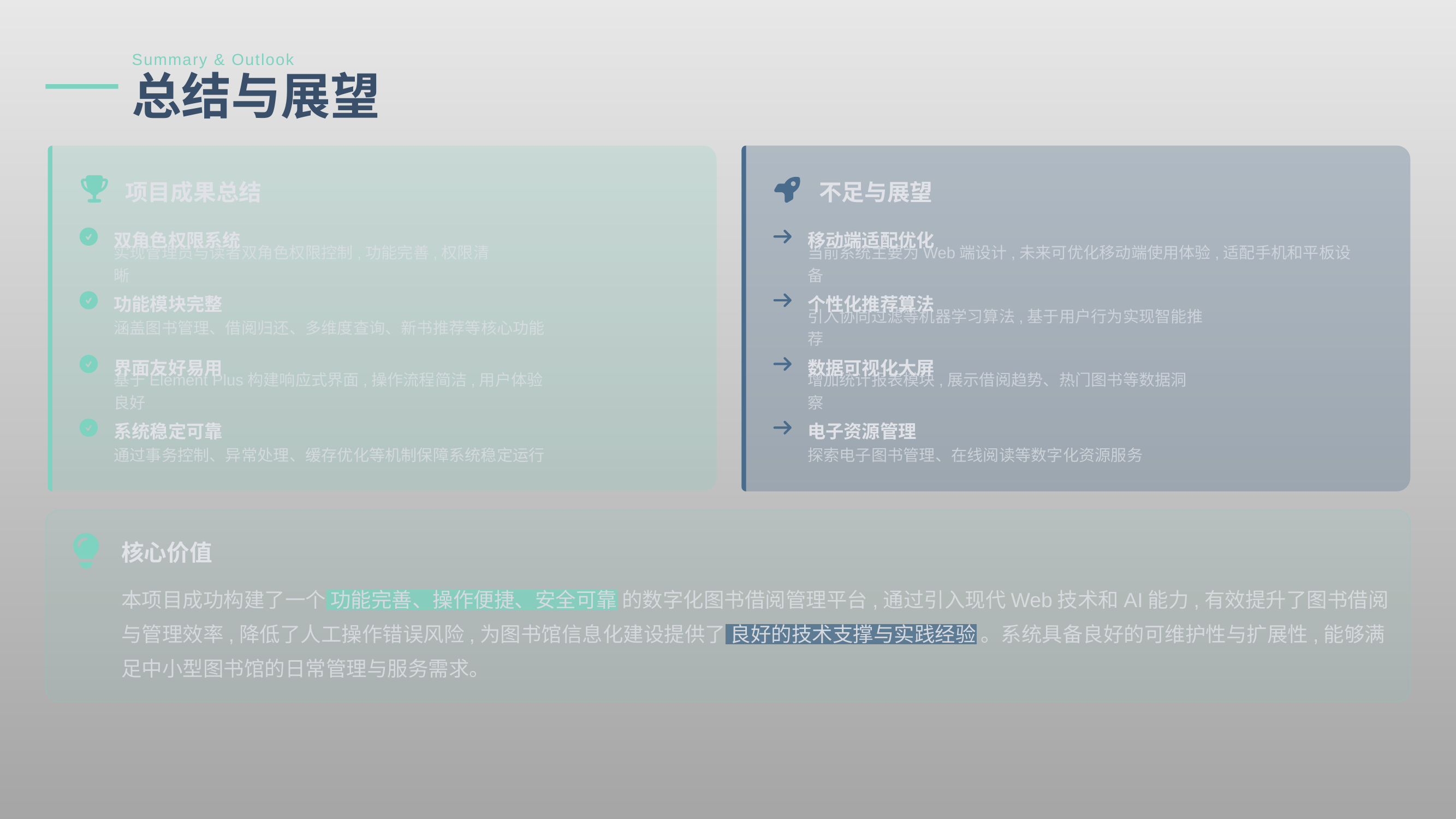

Summary & Outlook
总结与展望

项目成果总结
不足与展望

双角色权限系统
移动端适配优化

实现管理员与读者双角色权限控制,功能完善,权限清晰
当前系统主要为Web端设计,未来可优化移动端使用体验,适配手机和平板设备
功能模块完整
个性化推荐算法

涵盖图书管理、借阅归还、多维度查询、新书推荐等核心功能
引入协同过滤等机器学习算法,基于用户行为实现智能推荐
界面友好易用
数据可视化大屏

基于Element Plus构建响应式界面,操作流程简洁,用户体验良好
增加统计报表模块,展示借阅趋势、热门图书等数据洞察
系统稳定可靠
电子资源管理

通过事务控制、异常处理、缓存优化等机制保障系统稳定运行
探索电子图书管理、在线阅读等数字化资源服务

核心价值
本项目成功构建了一个 功能完善、操作便捷、安全可靠 的数字化图书借阅管理平台,通过引入现代Web技术和AI能力,有效提升了图书借阅与管理效率,降低了人工操作错误风险,为图书馆信息化建设提供了 良好的技术支撑与实践经验 。系统具备良好的可维护性与扩展性,能够满足中小型图书馆的日常管理与服务需求。